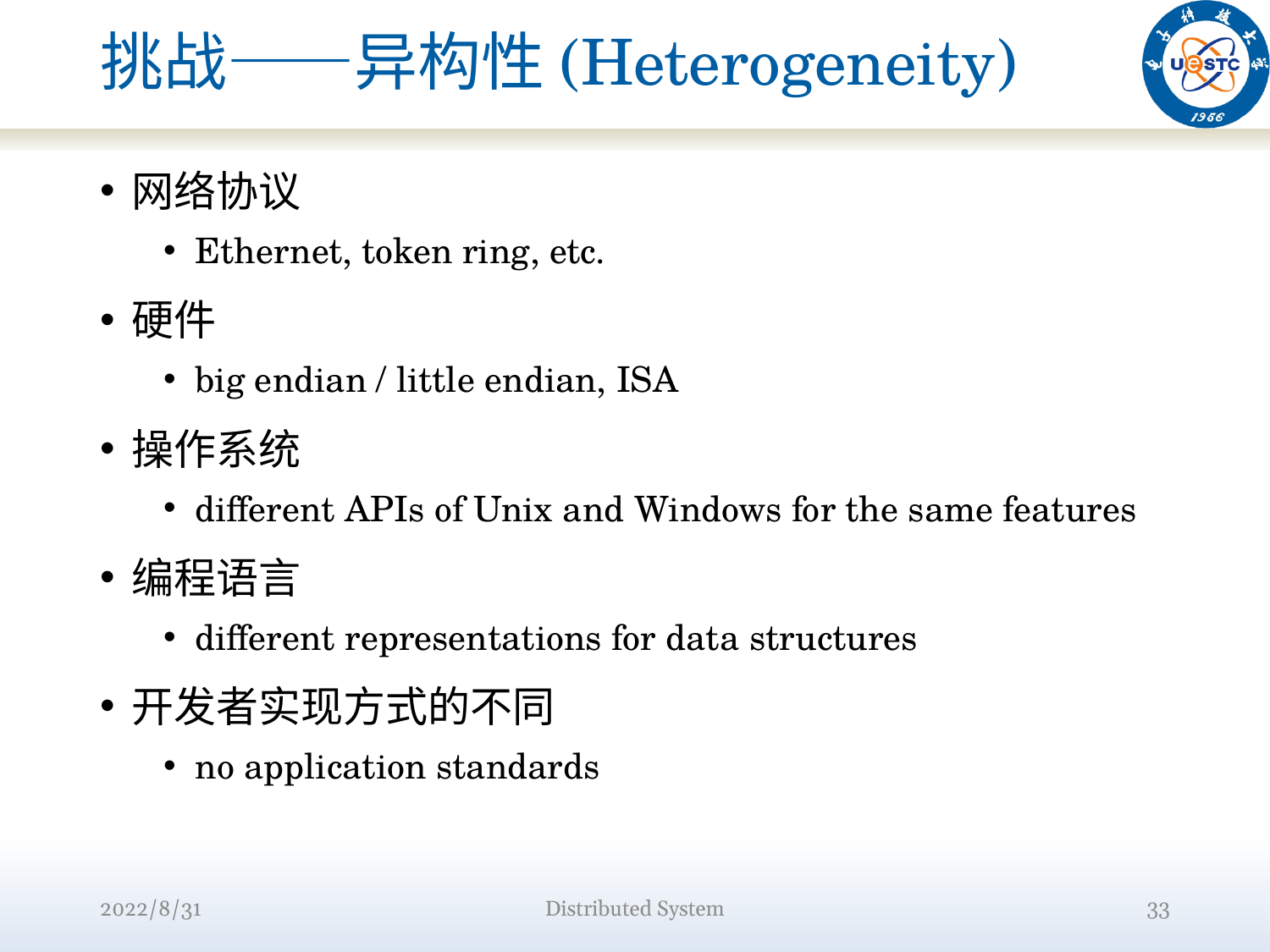

# 挑战——异构性(Heterogeneity)
网络协议
Ethernet, token ring, etc.
硬件
big endian / little endian, ISA
操作系统
different APIs of Unix and Windows for the same features
编程语言
different representations for data structures
开发者实现方式的不同
no application standards

2022/8/31
Distributed System
33